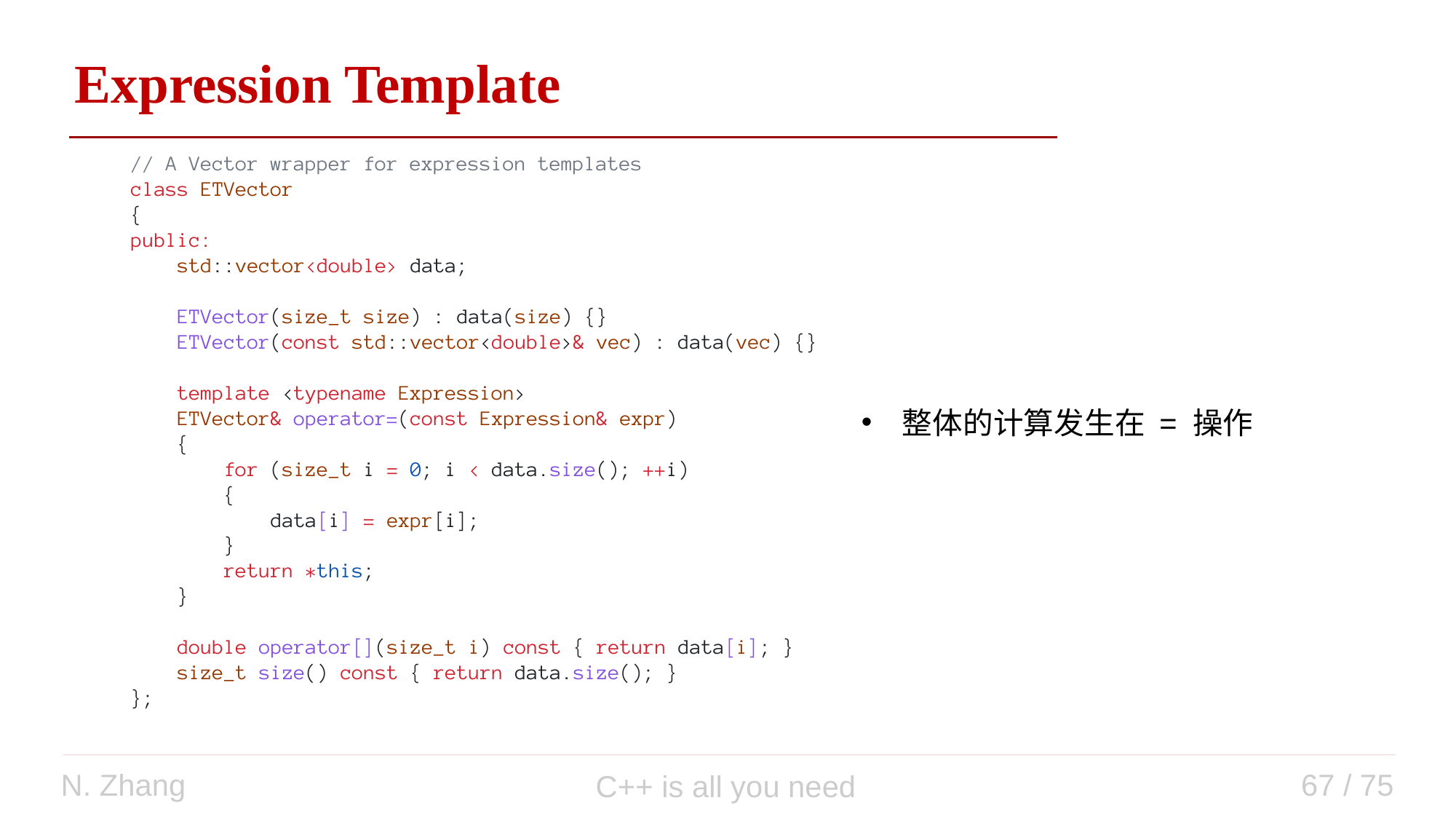

Expression Template
// A Vector wrapper for expression templates
class ETVector
{
public:
    std::vector<double> data;
    ETVector(size_t size) : data(size) {}
    ETVector(const std::vector<double>& vec) : data(vec) {}
    template <typename Expression>
    ETVector& operator=(const Expression& expr)
    {
        for (size_t i = 0; i < data.size(); ++i)
        {
            data[i] = expr[i];
        }
        return *this;
    }
    double operator[](size_t i) const { return data[i]; }
    size_t size() const { return data.size(); }
};
整体的计算发生在 = 操作
N. Zhang
67 / 75
C++ is all you need